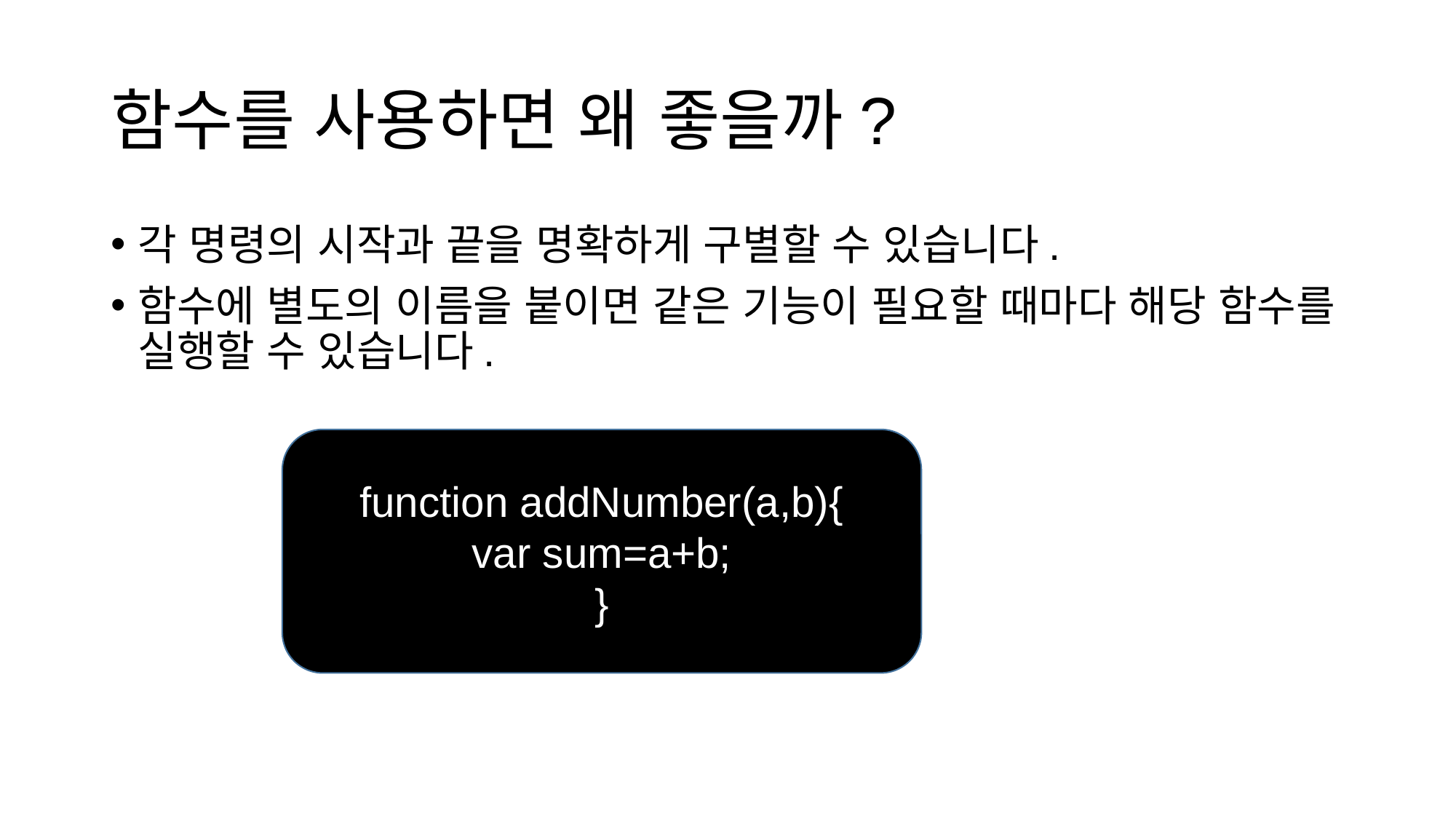

# 함수를 사용하면 왜 좋을까?
각 명령의 시작과 끝을 명확하게 구별할 수 있습니다.
함수에 별도의 이름을 붙이면 같은 기능이 필요할 때마다 해당 함수를 실행할 수 있습니다.

function addNumber(a,b){
var sum=a+b;
}